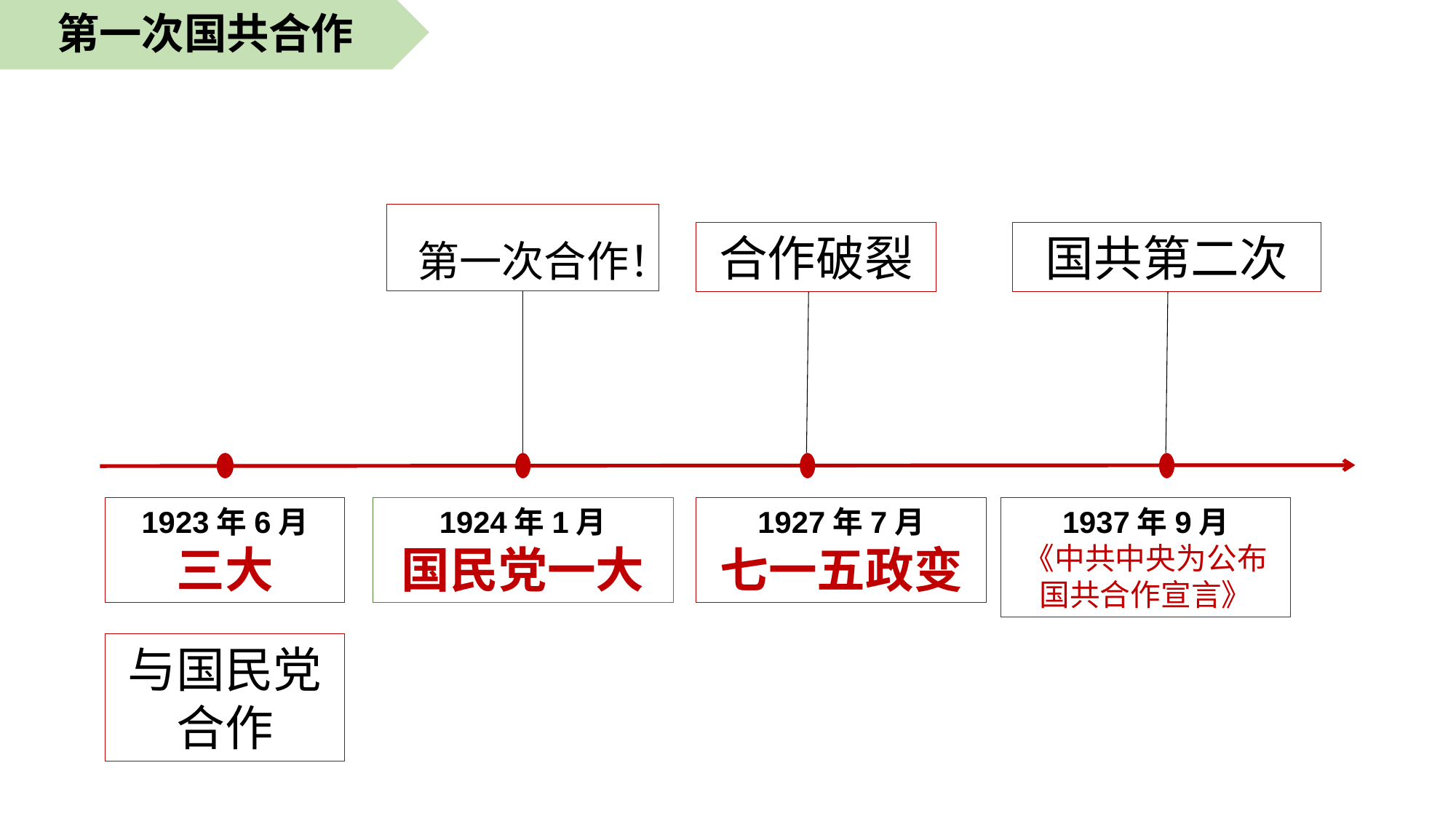

第一次国共合作

第一次合作！
合作破裂
国共第二次

1923年6月
三大

1924年1月
国民党一大

1927年7月
七一五政变
1937年9月
《中共中央为公布国共合作宣言》
与国民党合作